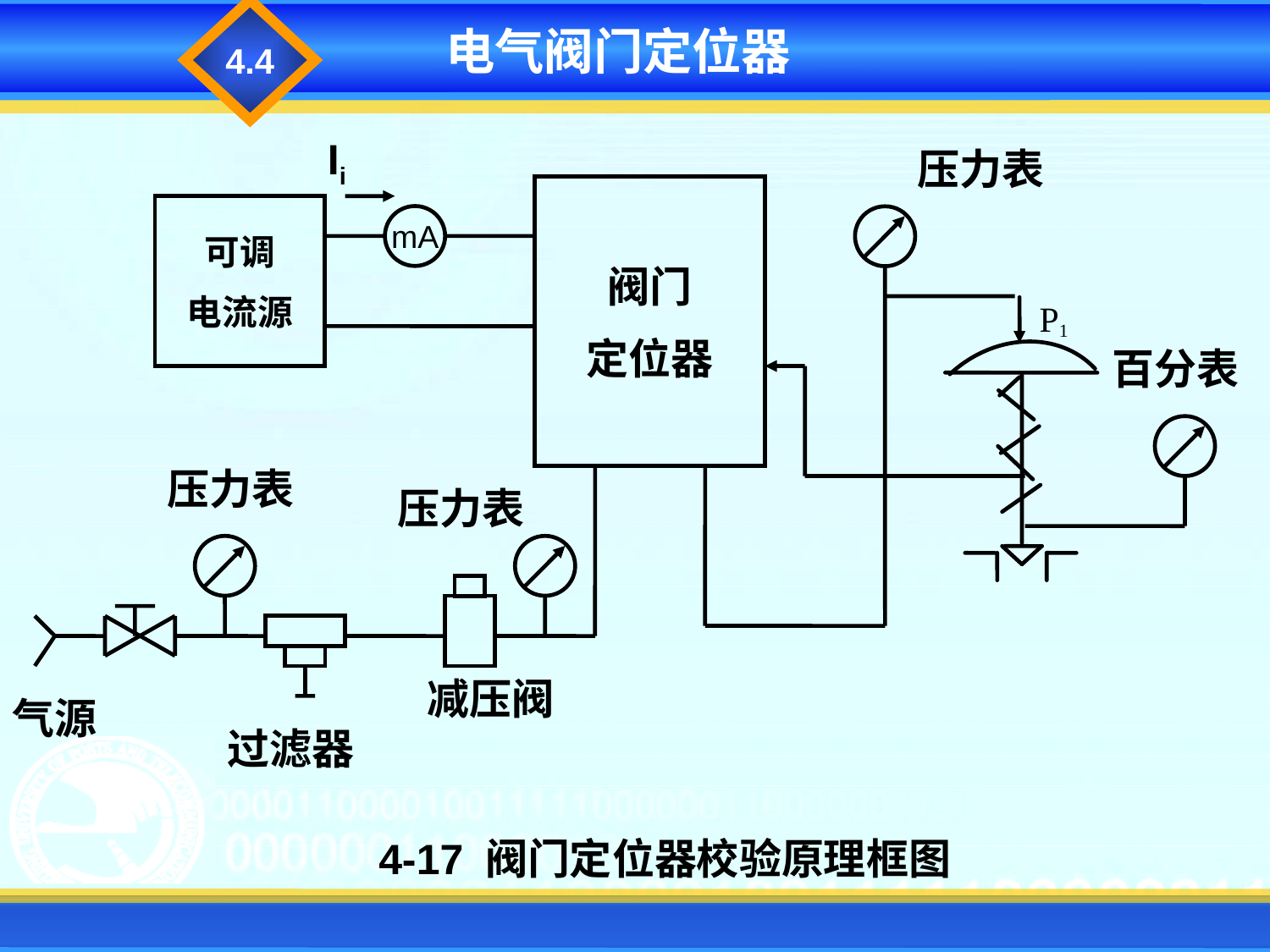

4.4
电气阀门定位器
Ii
压力表
阀门
定位器
可调
电流源

mA

P1

百分表

压力表

压力表

减压阀
气源

过滤器

4-17 阀门定位器校验原理框图